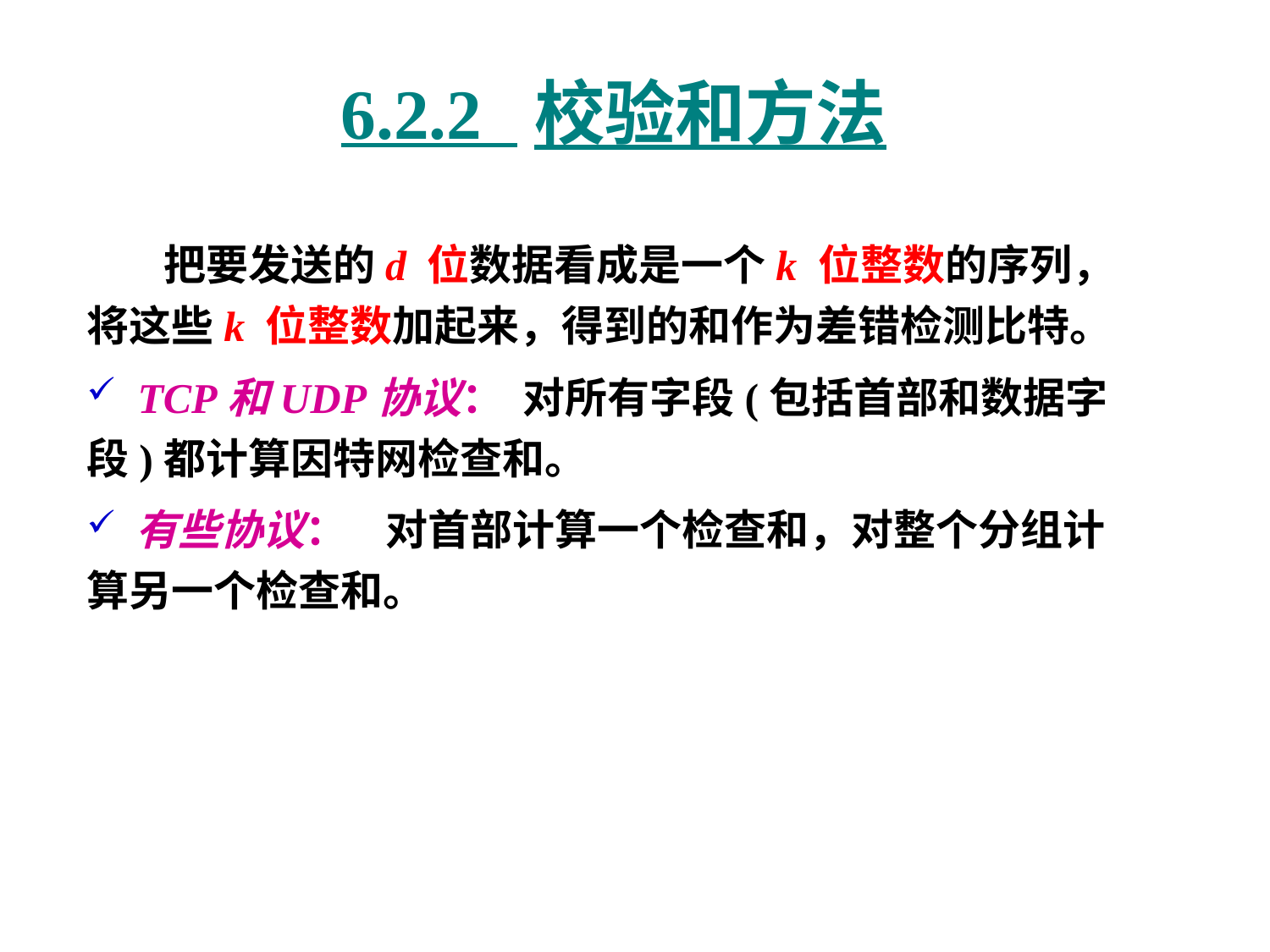

# 6.2.2  校验和方法
       把要发送的d 位数据看成是一个k 位整数的序列，将这些k 位整数加起来，得到的和作为差错检测比特。
  TCP和UDP协议：  对所有字段(包括首部和数据字段)都计算因特网检查和。
 有些协议：    对首部计算一个检查和，对整个分组计算另一个检查和。
27